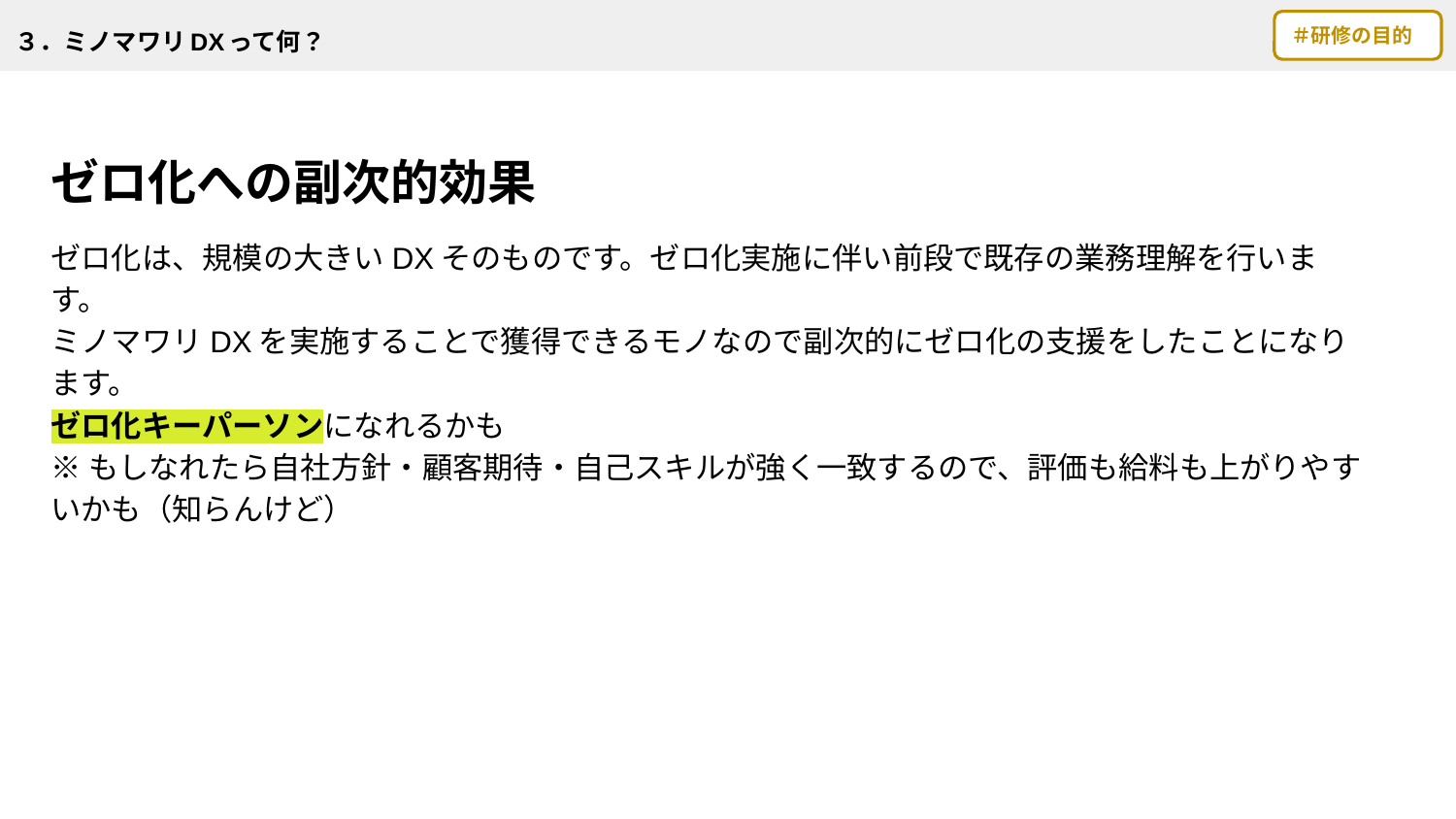

# ３．ミノマワリDXって何？
＃研修の目的
ゼロ化への副次的効果
ゼロ化は、規模の大きいDXそのものです。ゼロ化実施に伴い前段で既存の業務理解を行います。
ミノマワリDXを実施することで獲得できるモノなので副次的にゼロ化の支援をしたことになります。
ゼロ化キーパーソンになれるかも
※もしなれたら自社方針・顧客期待・自己スキルが強く一致するので、評価も給料も上がりやすいかも（知らんけど）